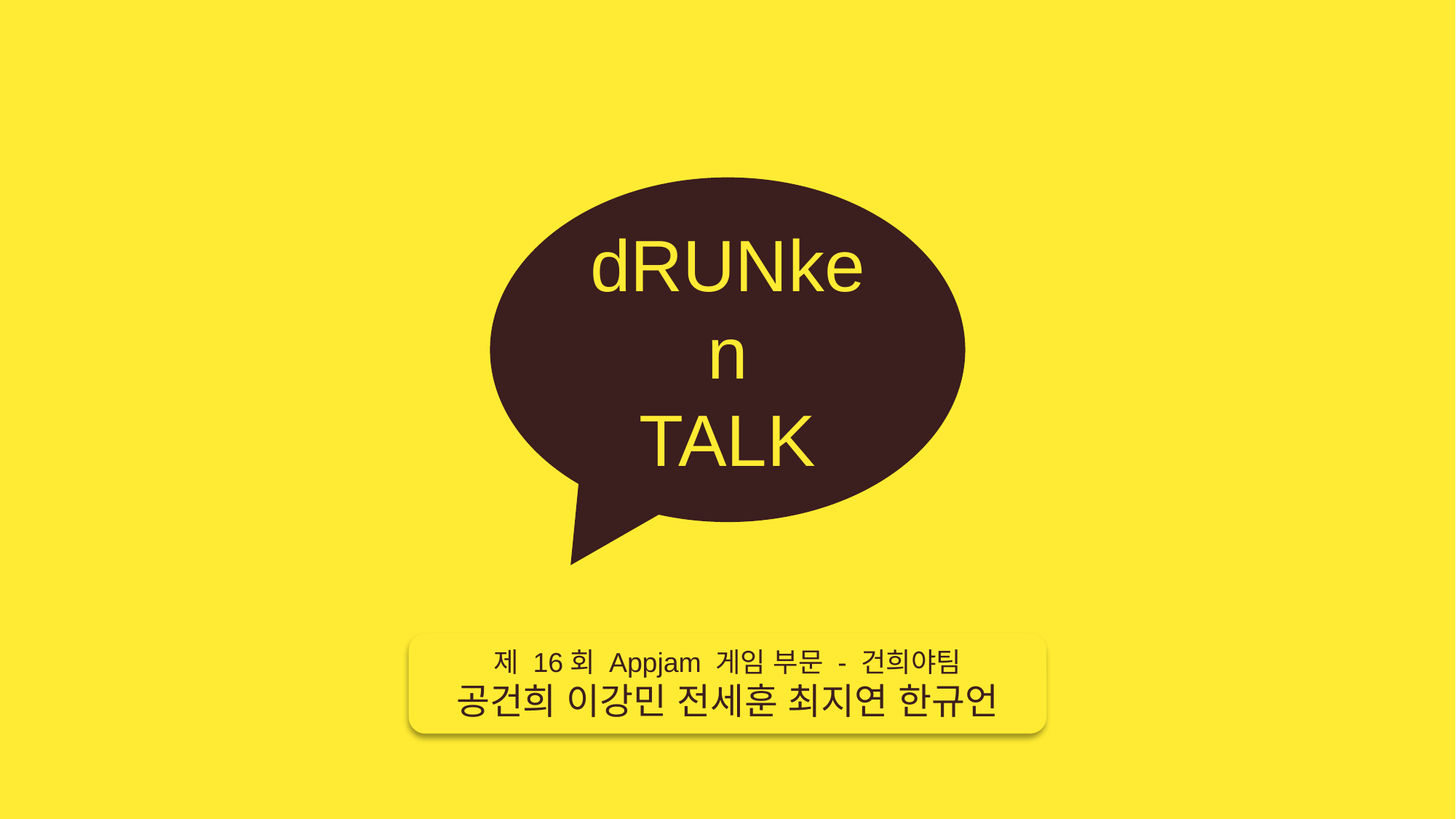

dRUNken
TALK
제 16회 Appjam 게임 부문 - 건희야팀
공건희 이강민 전세훈 최지연 한규언